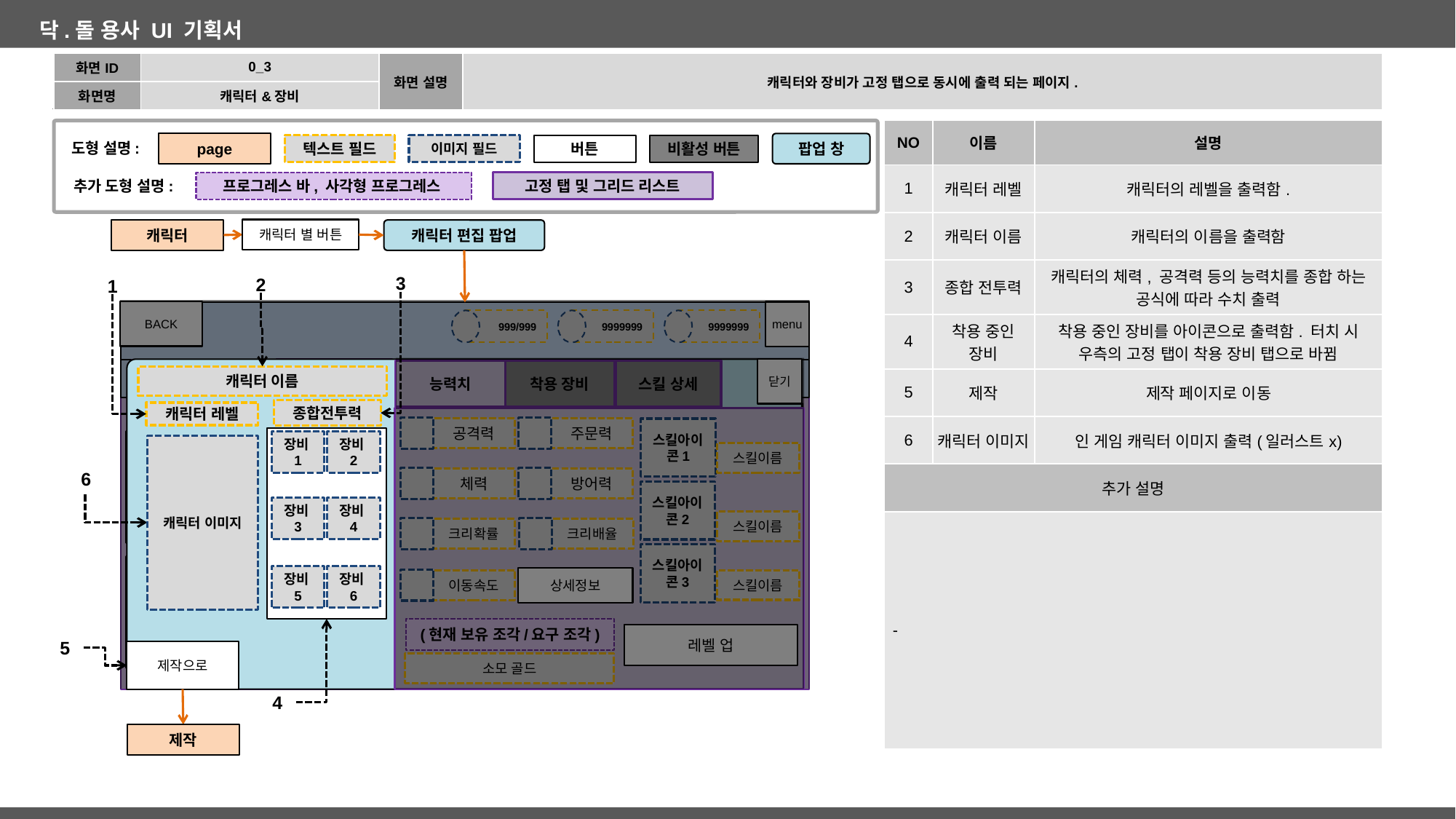

| 화면ID | 0\_3 | 화면 설명 | 캐릭터와 장비가 고정 탭으로 동시에 출력 되는 페이지. |
| --- | --- | --- | --- |
| 화면명 | 캐릭터&장비 |  |  |

| NO | 이름 | 설명 |
| --- | --- | --- |
| 1 | 캐릭터 레벨 | 캐릭터의 레벨을 출력함. |
| 2 | 캐릭터 이름 | 캐릭터의 이름을 출력함 |
| 3 | 종합 전투력 | 캐릭터의 체력, 공격력 등의 능력치를 종합 하는 공식에 따라 수치 출력 |
| 4 | 착용 중인 장비 | 착용 중인 장비를 아이콘으로 출력함. 터치 시 우측의 고정 탭이 착용 장비 탭으로 바뀜 |
| 5 | 제작 | 제작 페이지로 이동 |
| 6 | 캐릭터 이미지 | 인 게임 캐릭터 이미지 출력(일러스트x) |
| 추가 설명 |  |  |
| - |  |  |
page
도형 설명:
팝업 창
비활성 버튼
텍스트 필드
이미지 필드
버튼
추가 도형 설명:
프로그레스 바, 사각형 프로그레스
고정 탭 및 그리드 리스트
캐릭터 별 버튼
캐릭터
캐릭터 편집 팝업
3
2
1
로비 화면
BACK
menu

999/999

9999999

9999999

닫기
장비 리스트

캐릭터 리스트

능력치
착용 장비
스킬 상세
캐릭터 이름

종합전투력
캐릭터 레벨
filter
수집한 개수

공격력

주문력
스킬아이콘1

장비1
장비2
버튼4
버튼1
버튼2
버튼3
캐릭터 이미지
스킬이름
6

체력

방어력
스킬아이콘2
장비3
장비4
스킬이름

크리확률

크리배율
스킬아이콘3
버튼5
버튼6
버튼7
버튼8
장비5
장비6
상세정보

이동속도
스킬이름
(현재 보유 조각/요구 조각)
레벨 업
5
제작으로
소모 골드
4
제작